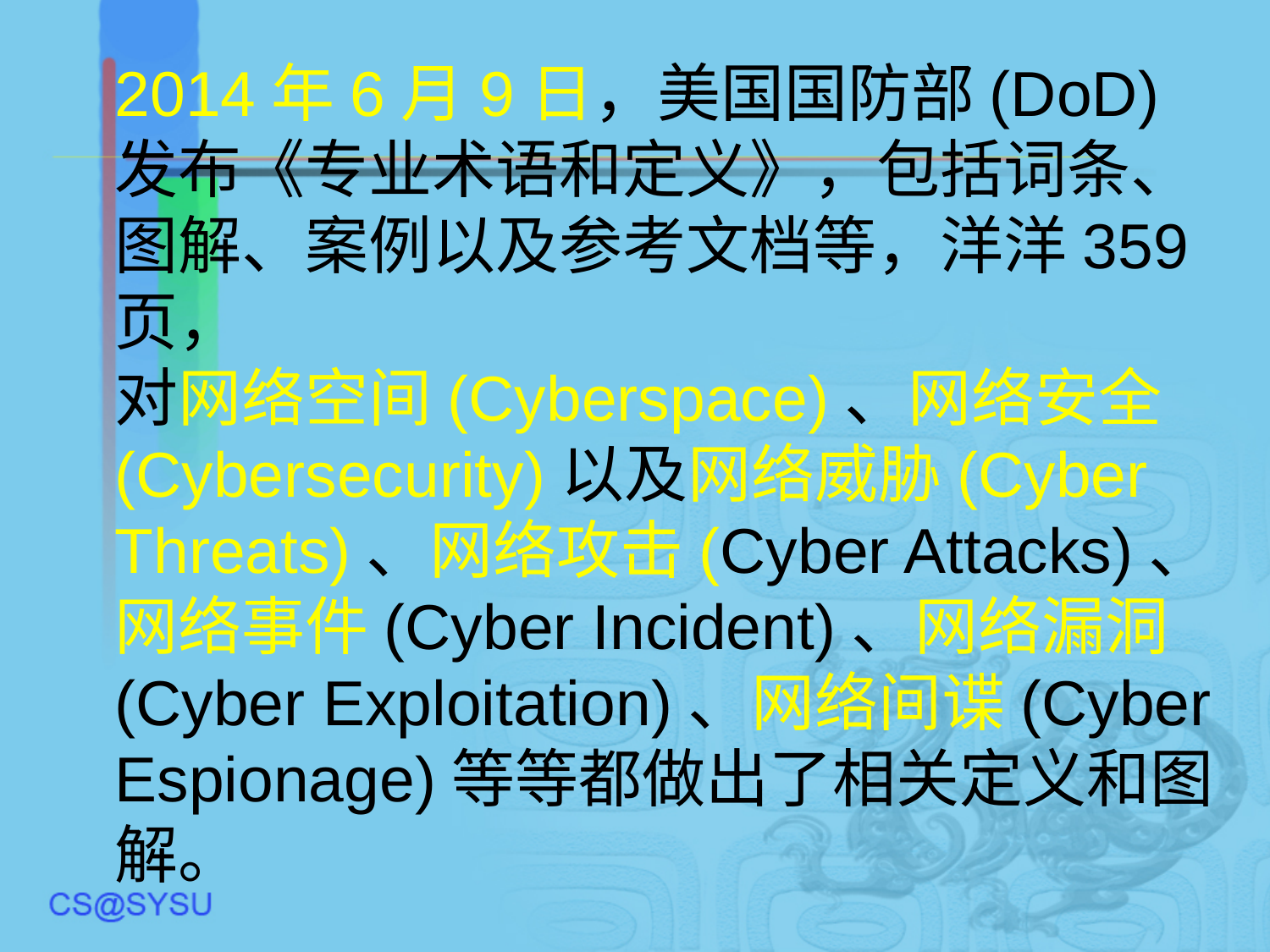

2014年6月9日，美国国防部(DoD)发布《专业术语和定义》，包括词条、图解、案例以及参考文档等，洋洋359页，
对网络空间(Cyberspace)、网络安全(Cybersecurity)以及网络威胁(Cyber Threats)、网络攻击(Cyber Attacks)、网络事件(Cyber Incident)、网络漏洞(Cyber Exploitation)、网络间谍(Cyber Espionage)等等都做出了相关定义和图解。
27